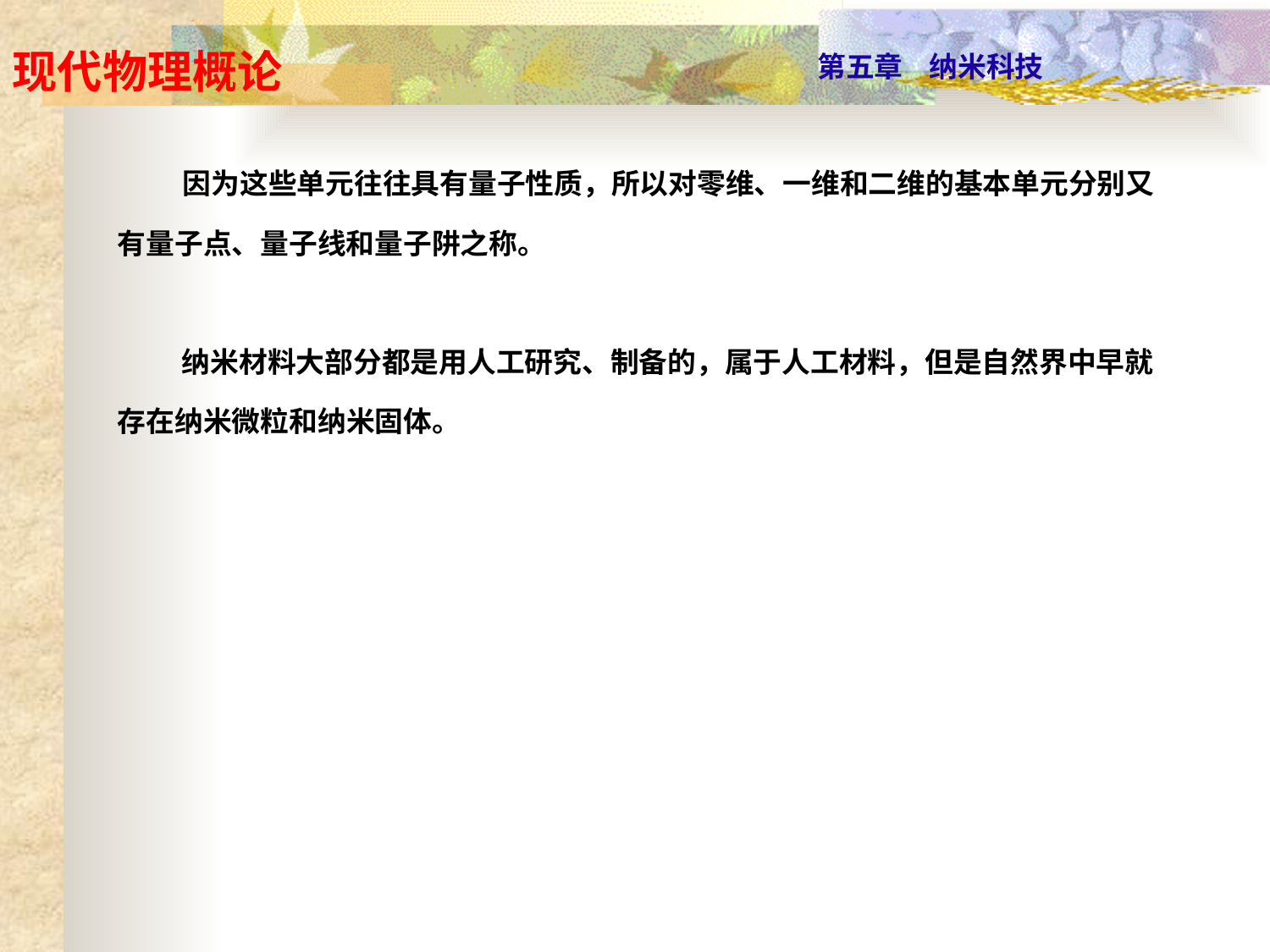

因为这些单元往往具有量子性质，所以对零维、一维和二维的基本单元分别又有量子点、量子线和量子阱之称。

        纳米材料大部分都是用人工研究、制备的，属于人工材料，但是自然界中早就存在纳米微粒和纳米固体。